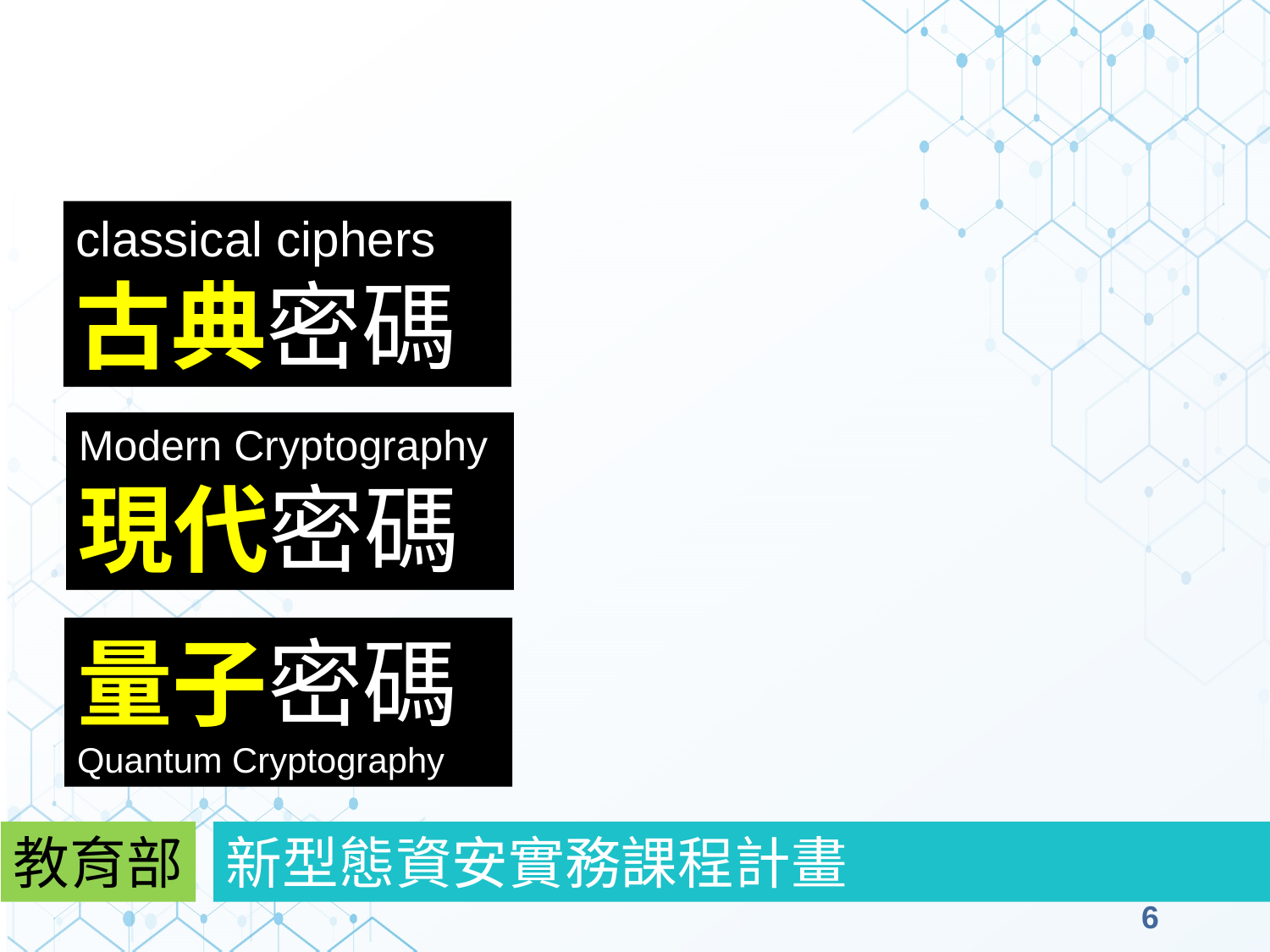

classical ciphers
古典密碼
Modern Cryptography
現代密碼
量子密碼
Quantum Cryptography
教育部
新型態資安實務課程計畫